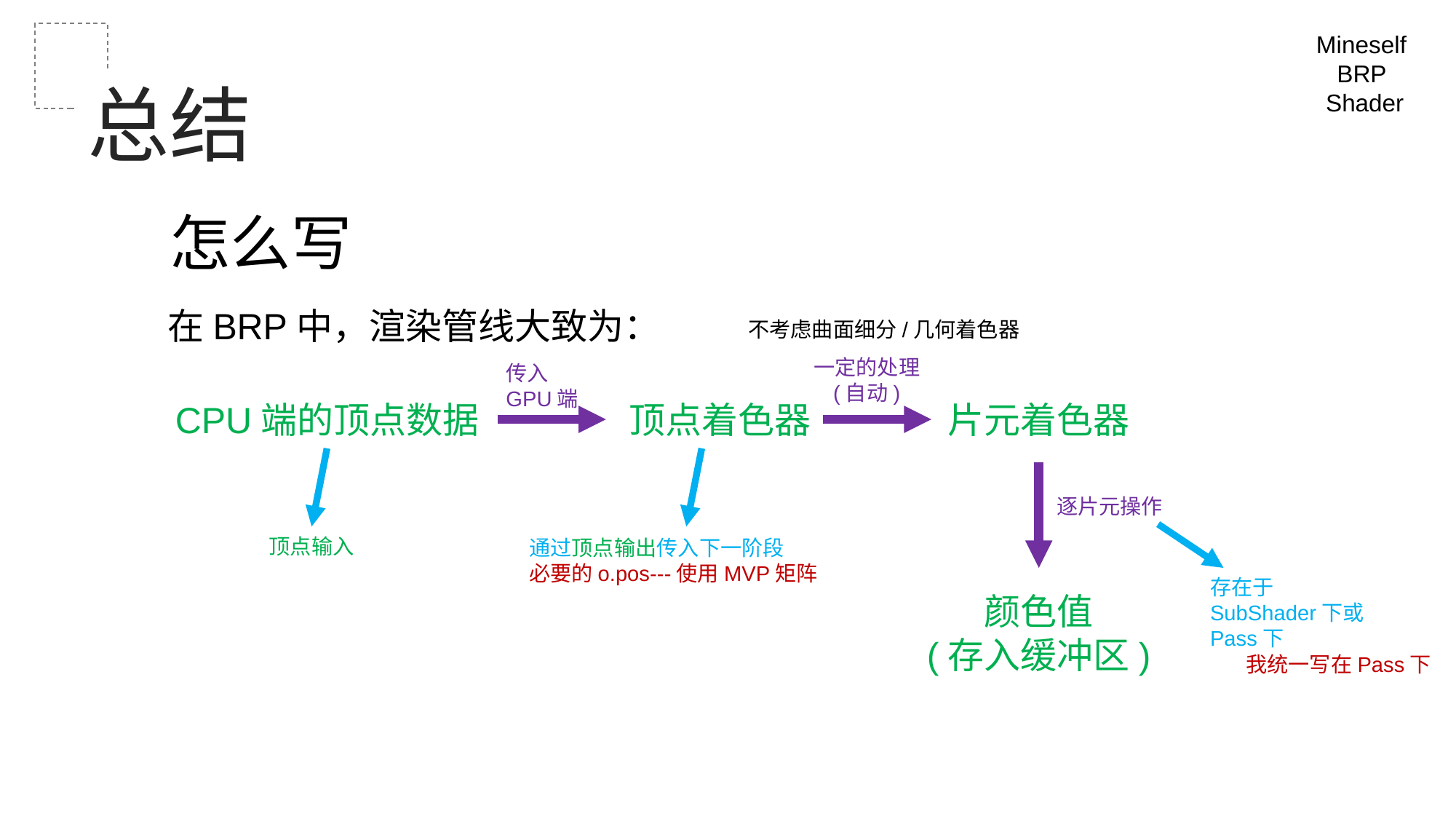

Mineself
BRP
Shader

总结
怎么写
在BRP中，渲染管线大致为：
不考虑曲面细分/几何着色器
一定的处理
(自动)
传入
GPU端
CPU端的顶点数据
顶点着色器
片元着色器
逐片元操作
顶点输入
通过顶点输出传入下一阶段
必要的o.pos---使用MVP矩阵
存在于
SubShader下或
Pass下
颜色值
(存入缓冲区)
我统一写在Pass下